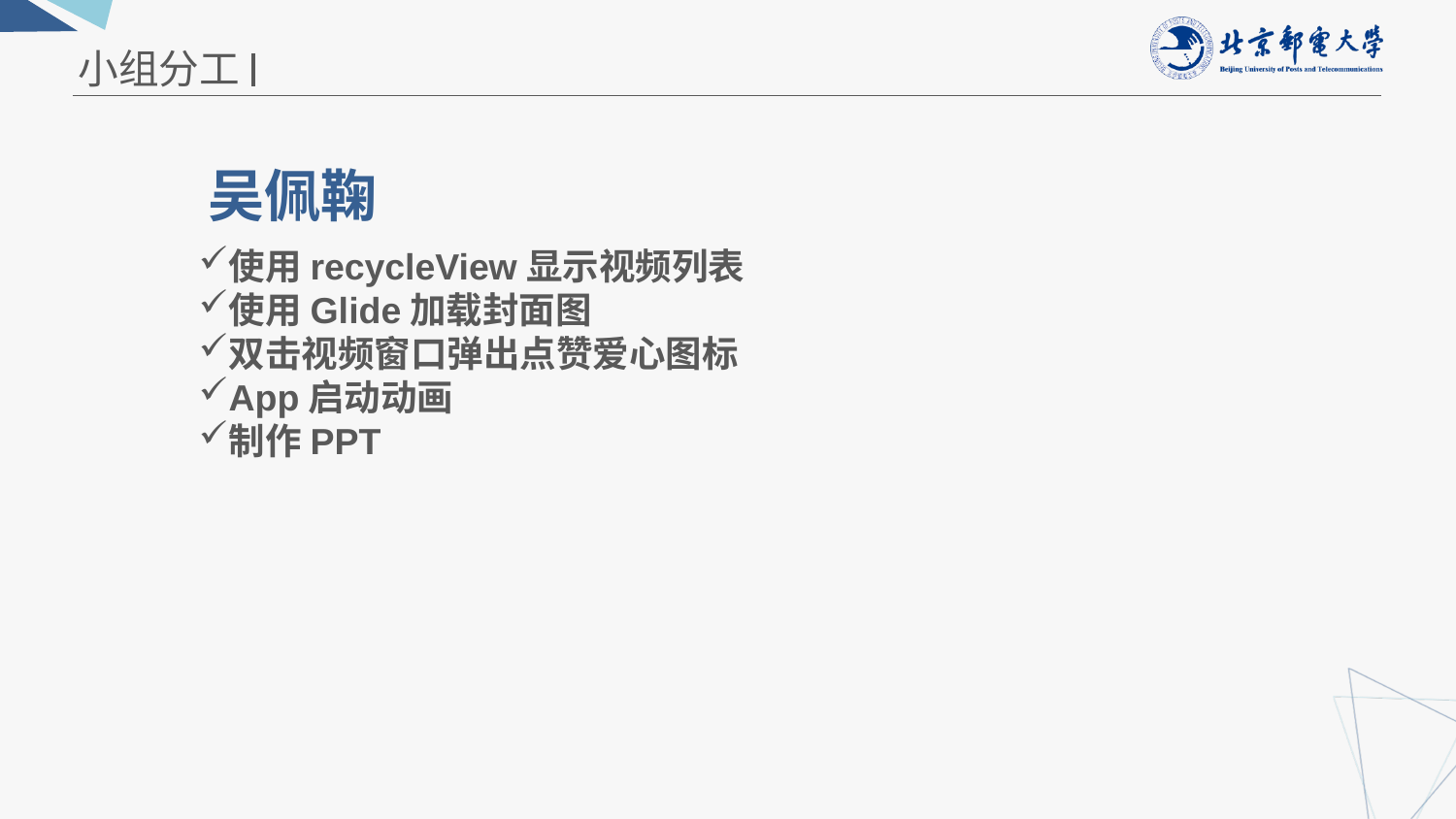

小组分工
吴佩鞠
使用recycleView显示视频列表
使用Glide加载封面图
双击视频窗口弹出点赞爱心图标
App启动动画
制作PPT